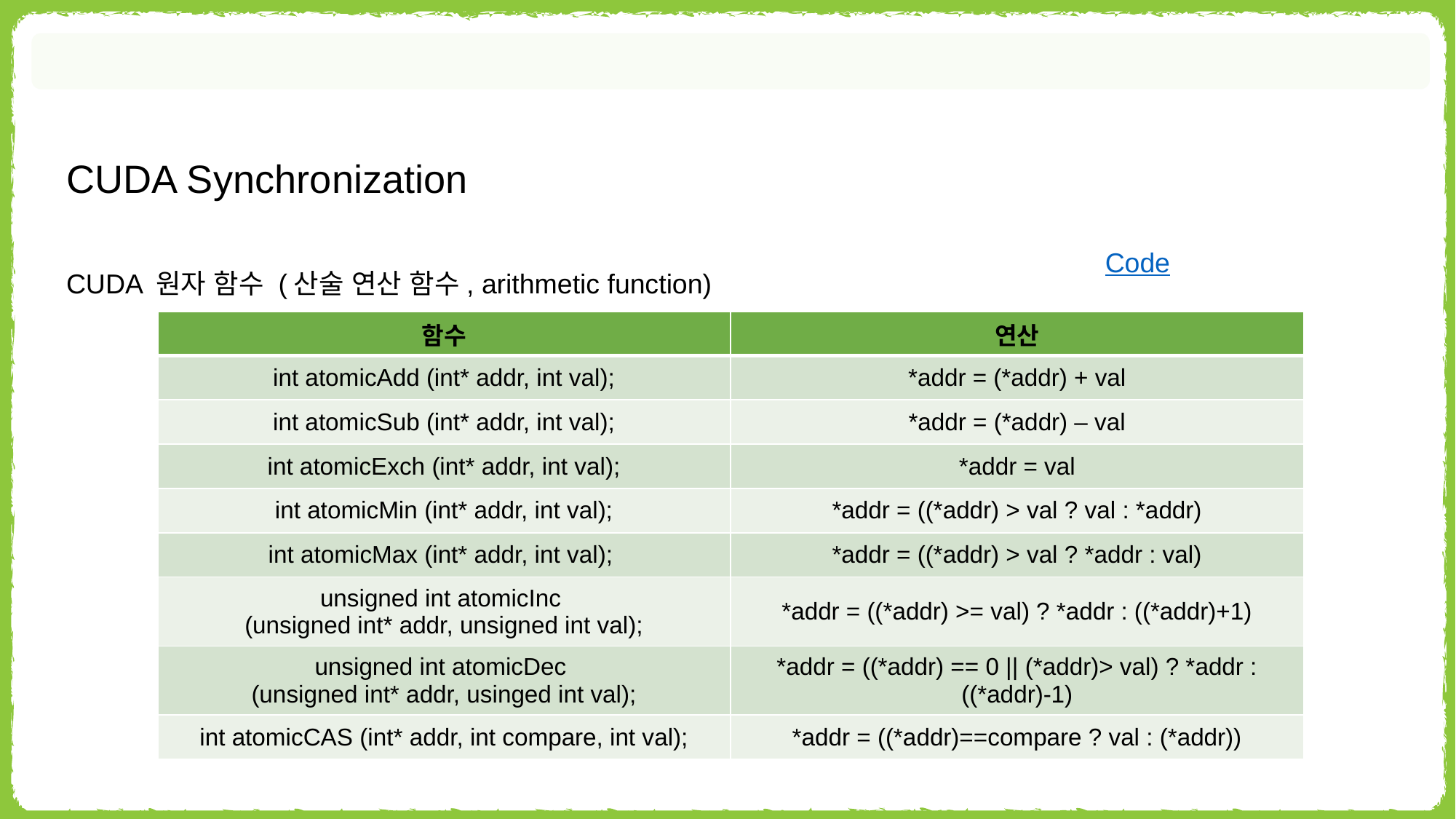

CUDA Synchronization
Code
CUDA 원자 함수 (산술 연산 함수, arithmetic function)

| 함수 | 연산 |
| --- | --- |
| int atomicAdd (int\* addr, int val); | \*addr = (\*addr) + val |
| int atomicSub (int\* addr, int val); | \*addr = (\*addr) – val |
| int atomicExch (int\* addr, int val); | \*addr = val |
| int atomicMin (int\* addr, int val); | \*addr = ((\*addr) > val ? val : \*addr) |
| int atomicMax (int\* addr, int val); | \*addr = ((\*addr) > val ? \*addr : val) |
| unsigned int atomicInc (unsigned int\* addr, unsigned int val); | \*addr = ((\*addr) >= val) ? \*addr : ((\*addr)+1) |
| unsigned int atomicDec (unsigned int\* addr, usinged int val); | \*addr = ((\*addr) == 0 || (\*addr)> val) ? \*addr : ((\*addr)-1) |
| int atomicCAS (int\* addr, int compare, int val); | \*addr = ((\*addr)==compare ? val : (\*addr)) |